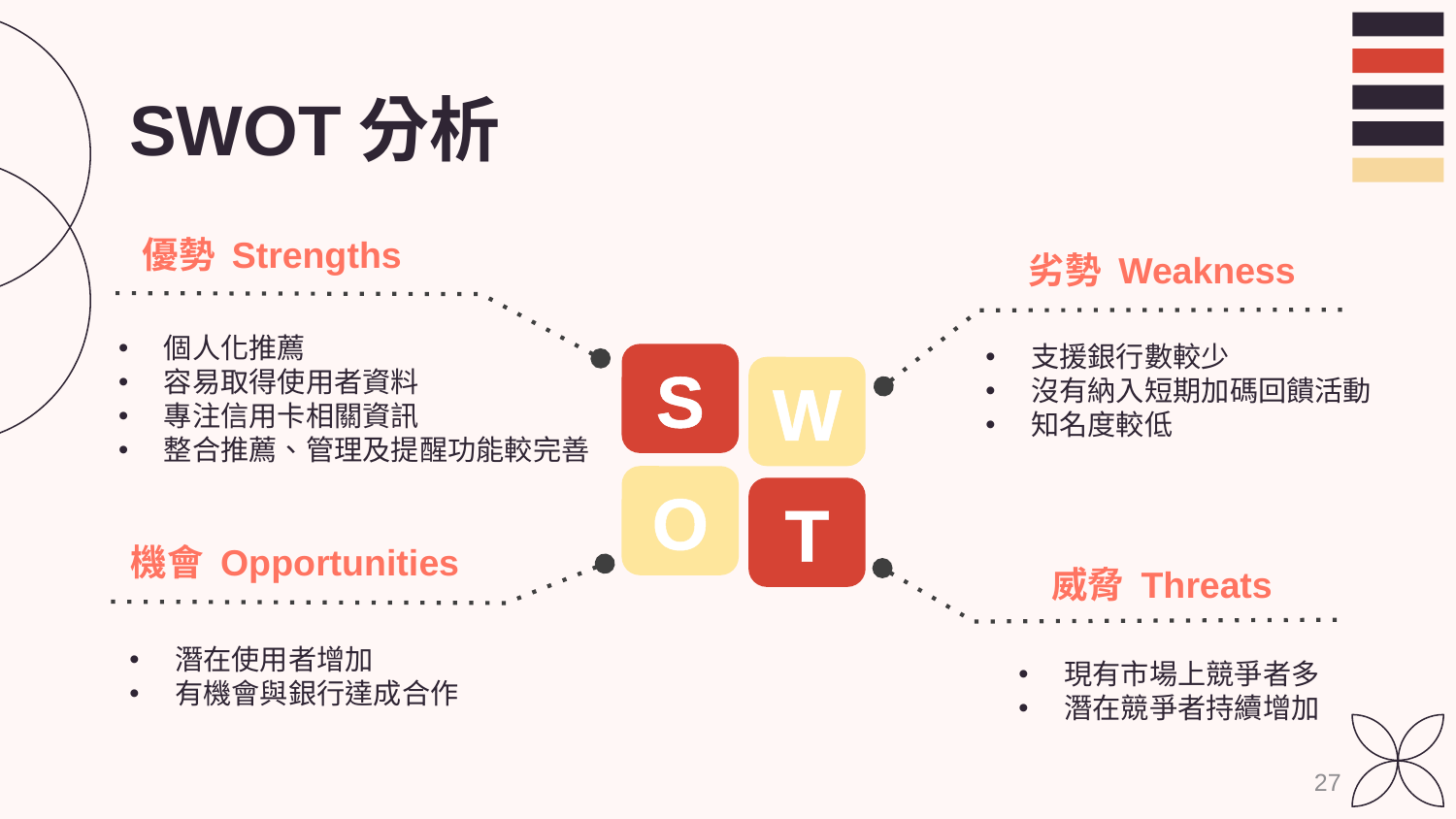

# SWOT分析
優勢 Strengths
個人化推薦
容易取得使用者資料
專注信用卡相關資訊
整合推薦、管理及提醒功能較完善

劣勢 Weakness
支援銀行數較少
沒有納入短期加碼回饋活動
知名度較低

S
W
O
T
機會 Opportunities
潛在使用者增加
有機會與銀行達成合作

威脅 Threats
現有市場上競爭者多
潛在競爭者持續增加

27